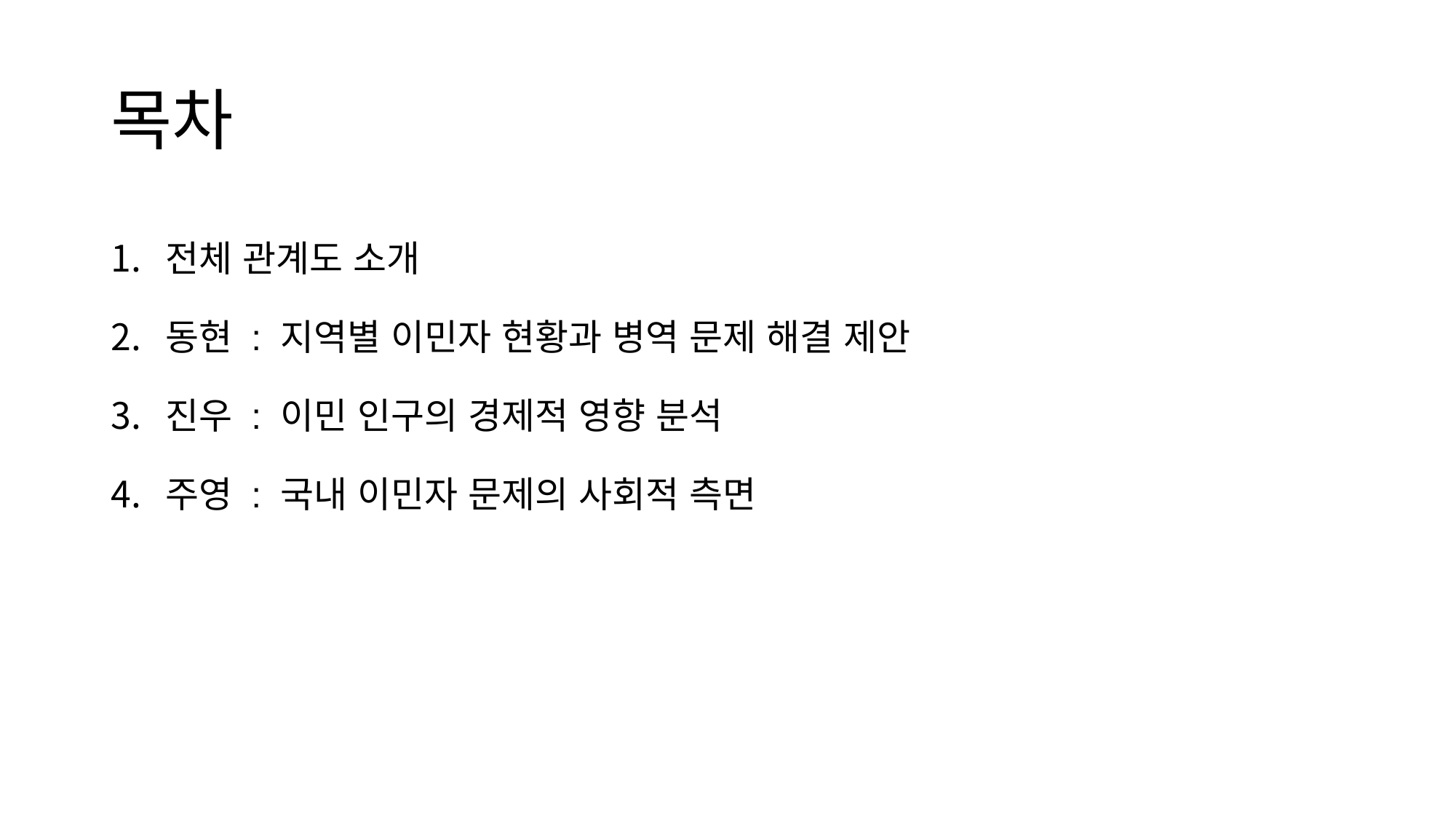

# 목차
전체 관계도 소개

동현 : 지역별 이민자 현황과 병역 문제 해결 제안

진우 : 이민 인구의 경제적 영향 분석

주영 : 국내 이민자 문제의 사회적 측면